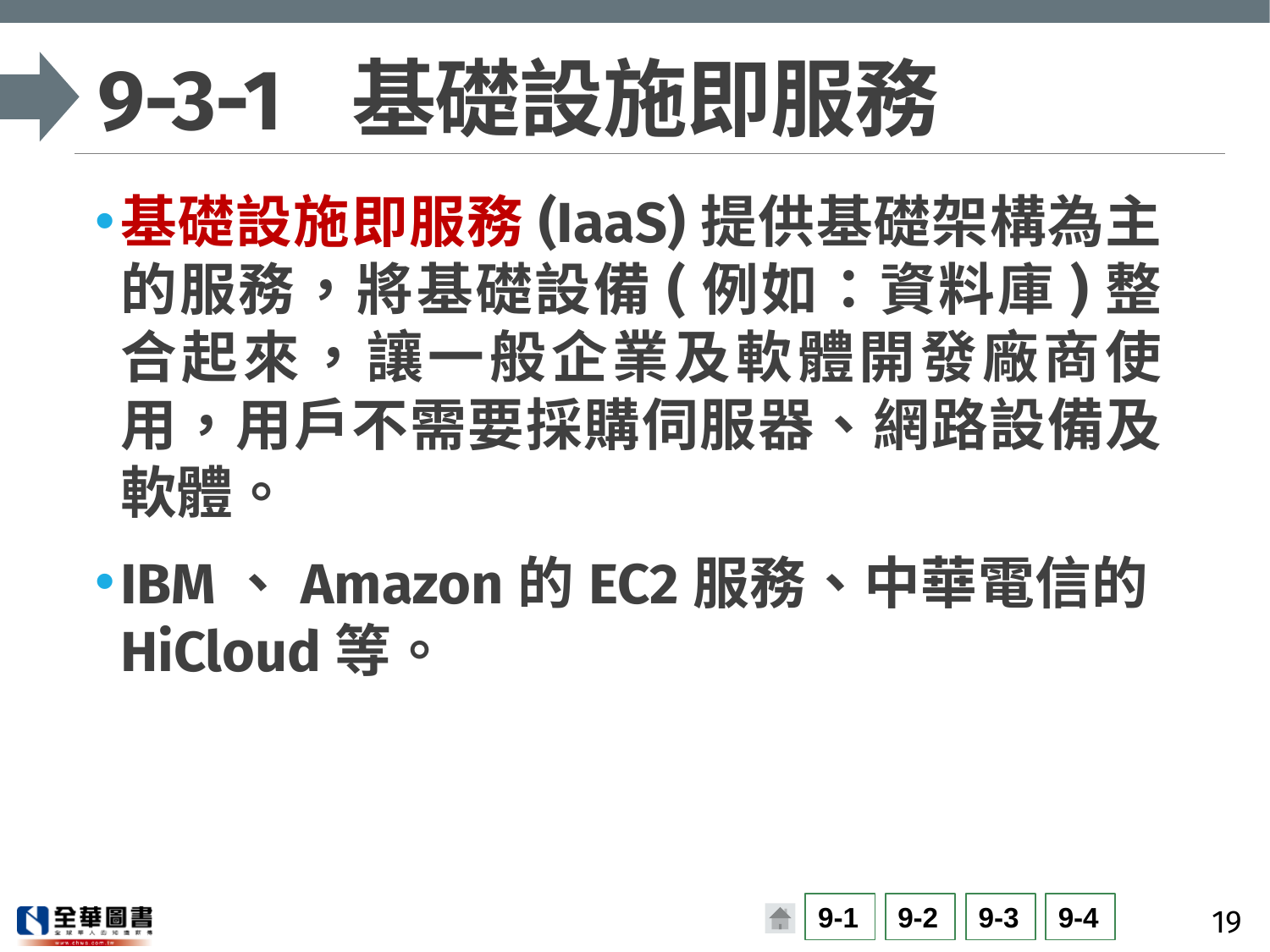

# 9-3-1	基礎設施即服務
基礎設施即服務(IaaS)提供基礎架構為主的服務，將基礎設備(例如：資料庫)整合起來，讓一般企業及軟體開發廠商使用，用戶不需要採購伺服器、網路設備及軟體。
IBM、Amazon的EC2服務、中華電信的HiCloud等。
19